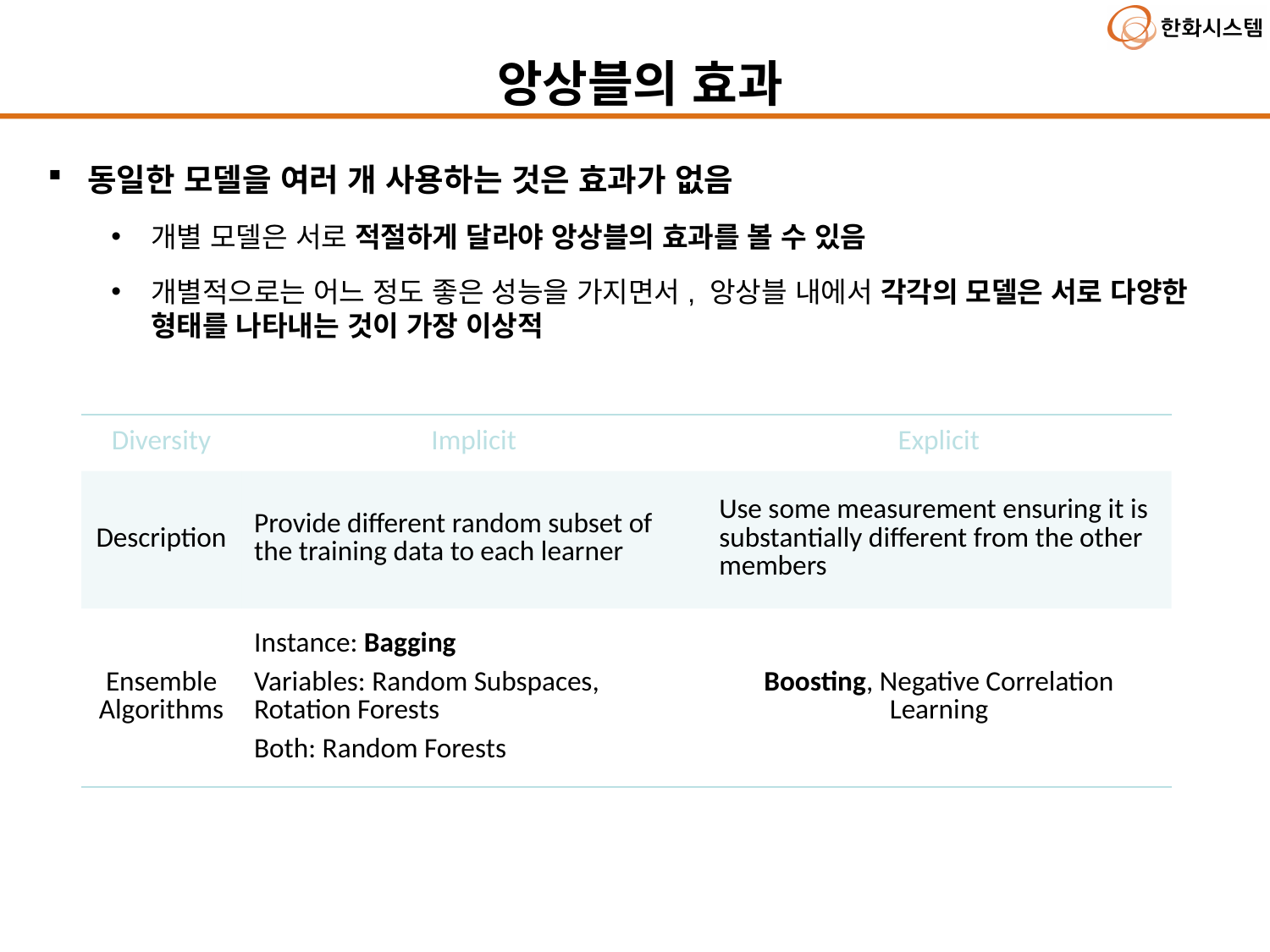

앙상블의 효과
동일한 모델을 여러 개 사용하는 것은 효과가 없음
개별 모델은 서로 적절하게 달라야 앙상블의 효과를 볼 수 있음
개별적으로는 어느 정도 좋은 성능을 가지면서, 앙상블 내에서 각각의 모델은 서로 다양한 형태를 나타내는 것이 가장 이상적
| Diversity | Implicit | Explicit |
| --- | --- | --- |
| Description | Provide different random subset of the training data to each learner | Use some measurement ensuring it is substantially different from the other members |
| Ensemble Algorithms | Instance: Bagging Variables: Random Subspaces, Rotation Forests Both: Random Forests | Boosting, Negative Correlation Learning |